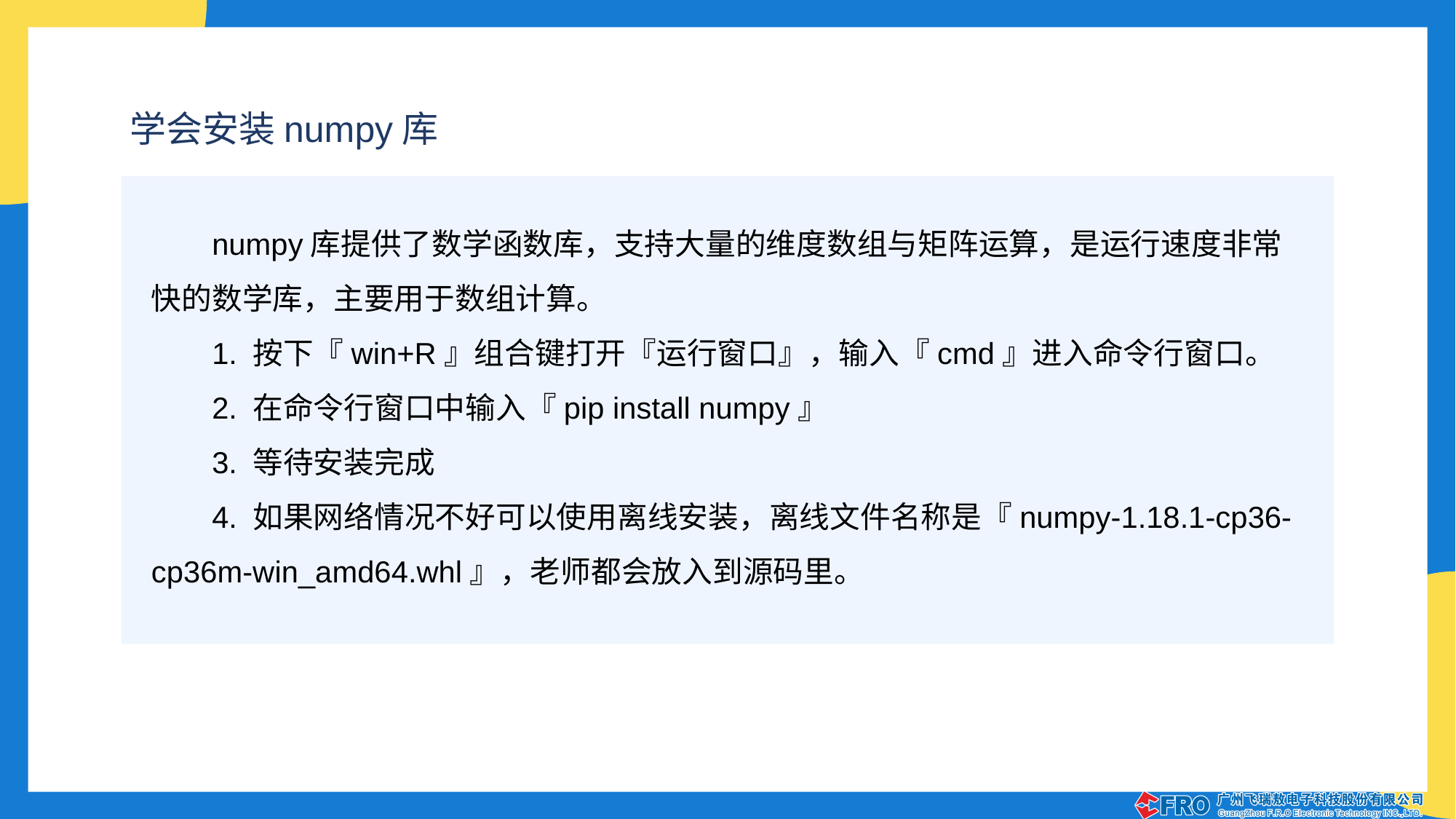

学会安装numpy库
numpy库提供了数学函数库，支持大量的维度数组与矩阵运算，是运行速度非常快的数学库，主要用于数组计算。
1. 按下『win+R』组合键打开『运行窗口』，输入『cmd』进入命令行窗口。
2. 在命令行窗口中输入『pip install numpy』
3. 等待安装完成
4. 如果网络情况不好可以使用离线安装，离线文件名称是『numpy-1.18.1-cp36-cp36m-win_amd64.whl』，老师都会放入到源码里。